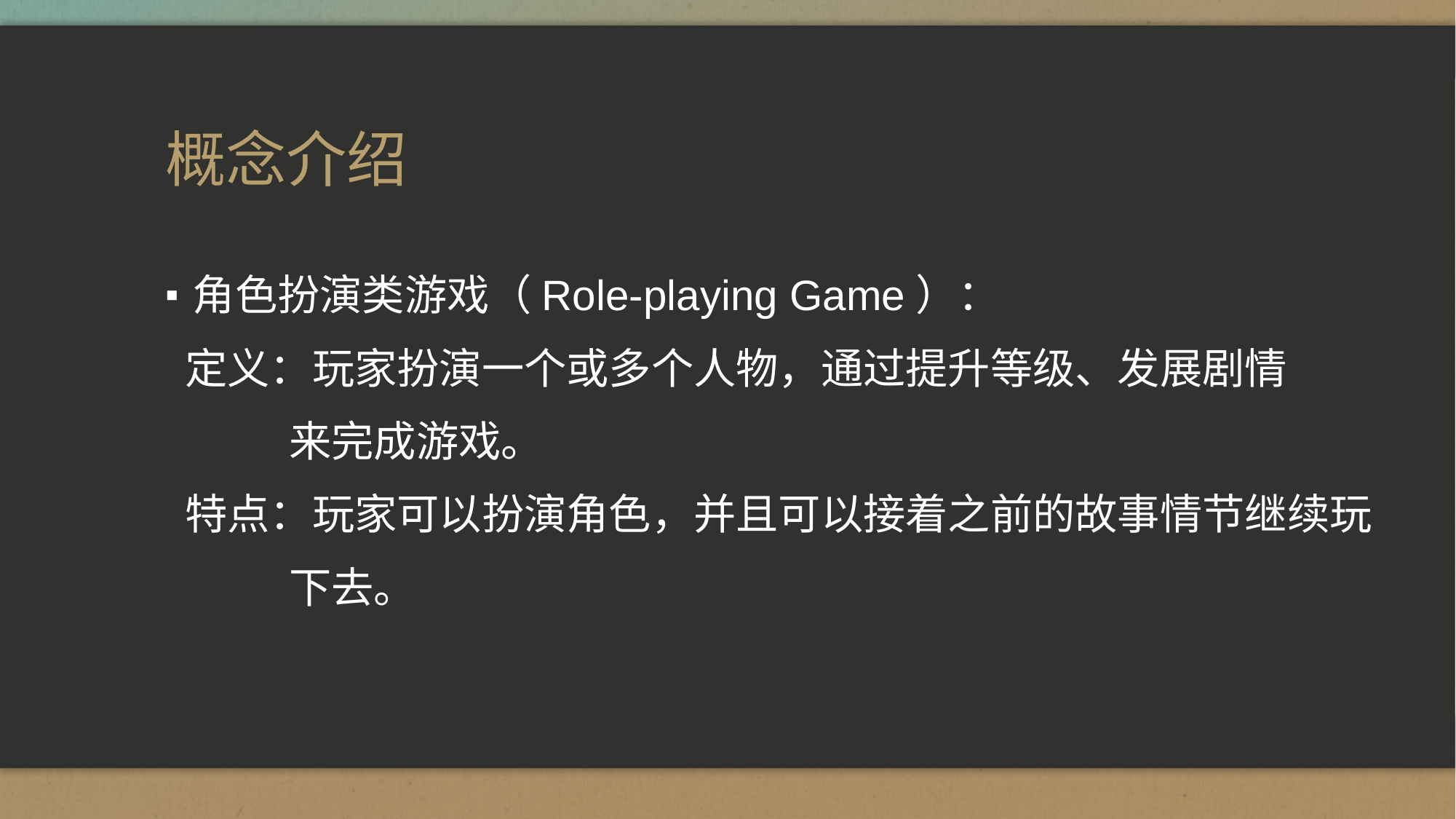

# 概念介绍
角色扮演类游戏（Role-playing Game）：
 定义：玩家扮演一个或多个人物，通过提升等级、发展剧情
            来完成游戏。
 特点：玩家可以扮演角色，并且可以接着之前的故事情节继续玩
            下去。